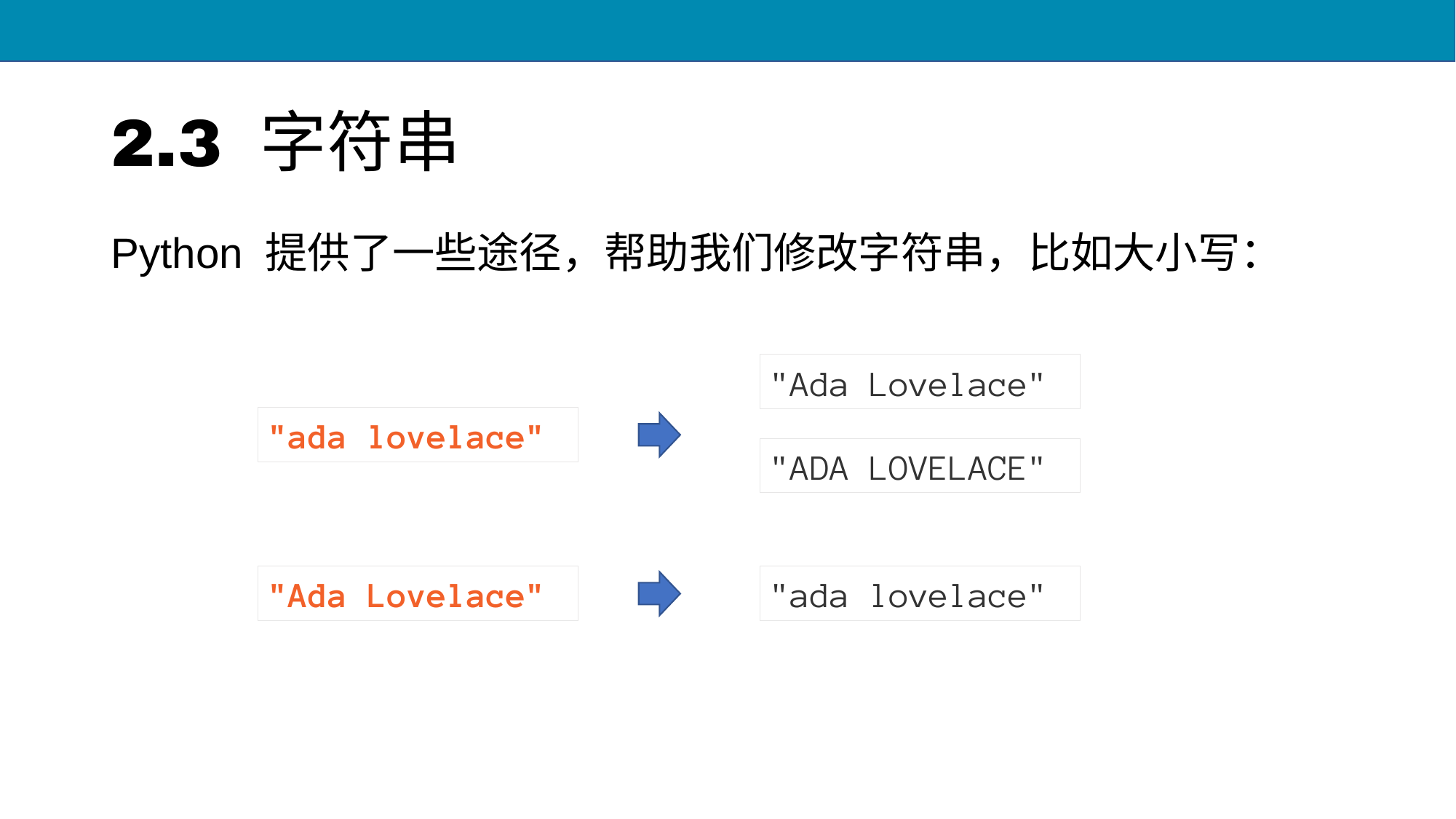

# 2.3 字符串
Python 提供了一些途径，帮助我们修改字符串，比如大小写：
"Ada Lovelace"
"ada lovelace"

"ADA LOVELACE"
"Ada Lovelace"
"ada lovelace"